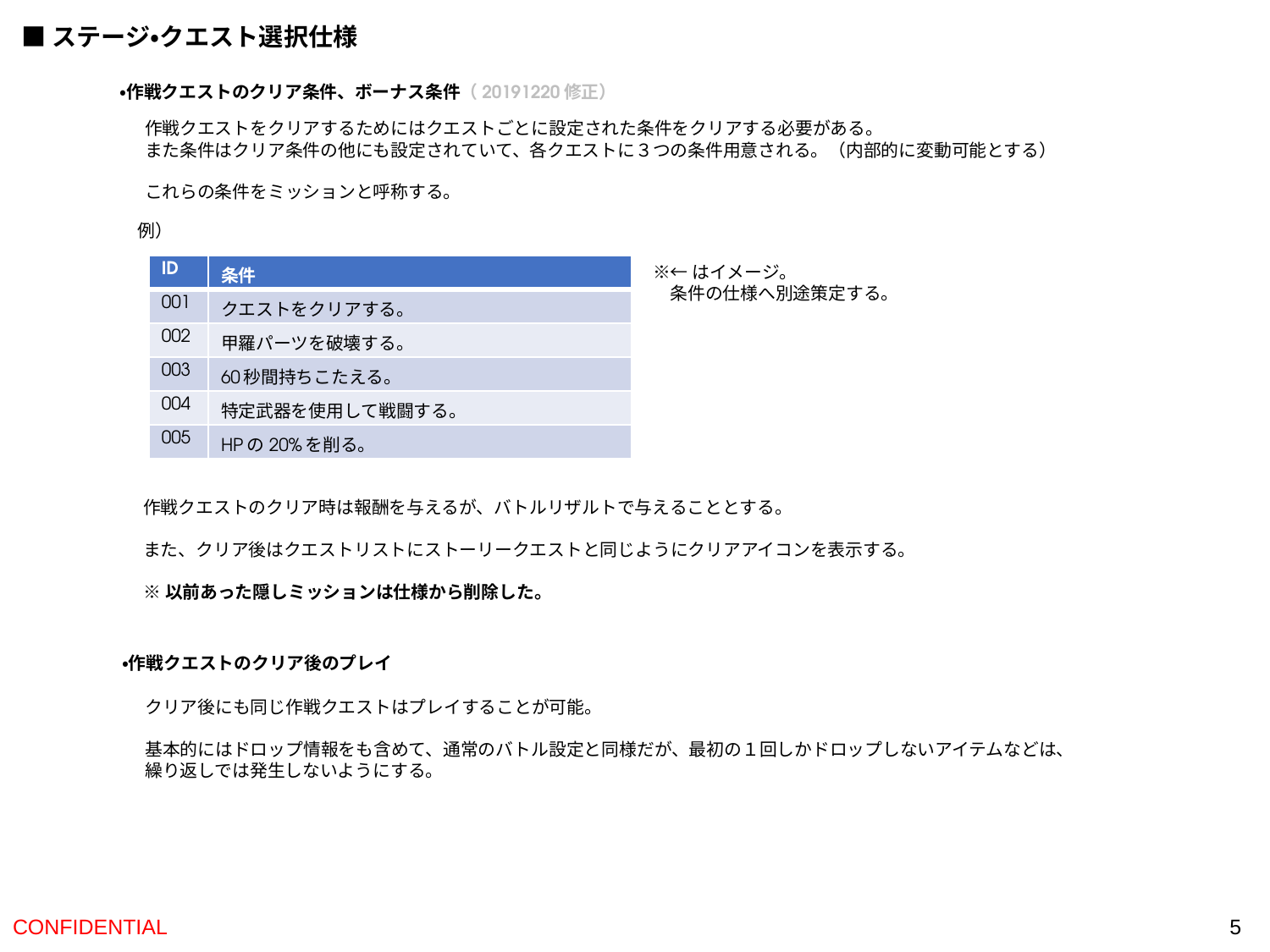

■ステージ・クエスト選択仕様
・作戦クエストのクリア条件、ボーナス条件（20191220修正）
作戦クエストをクリアするためにはクエストごとに設定された条件をクリアする必要がある。
また条件はクリア条件の他にも設定されていて、各クエストに３つの条件用意される。（内部的に変動可能とする）

これらの条件をミッションと呼称する。
例）
※←はイメージ。
　条件の仕様へ別途策定する。
| ID | 条件 |
| --- | --- |
| 001 | クエストをクリアする。 |
| 002 | 甲羅パーツを破壊する。 |
| 003 | 60秒間持ちこたえる。 |
| 004 | 特定武器を使用して戦闘する。 |
| 005 | HPの20%を削る。 |
作戦クエストのクリア時は報酬を与えるが、バトルリザルトで与えることとする。

また、クリア後はクエストリストにストーリークエストと同じようにクリアアイコンを表示する。

※以前あった隠しミッションは仕様から削除した。
・作戦クエストのクリア後のプレイ
クリア後にも同じ作戦クエストはプレイすることが可能。

基本的にはドロップ情報をも含めて、通常のバトル設定と同様だが、最初の１回しかドロップしないアイテムなどは、
繰り返しでは発生しないようにする。
5
CONFIDENTIAL